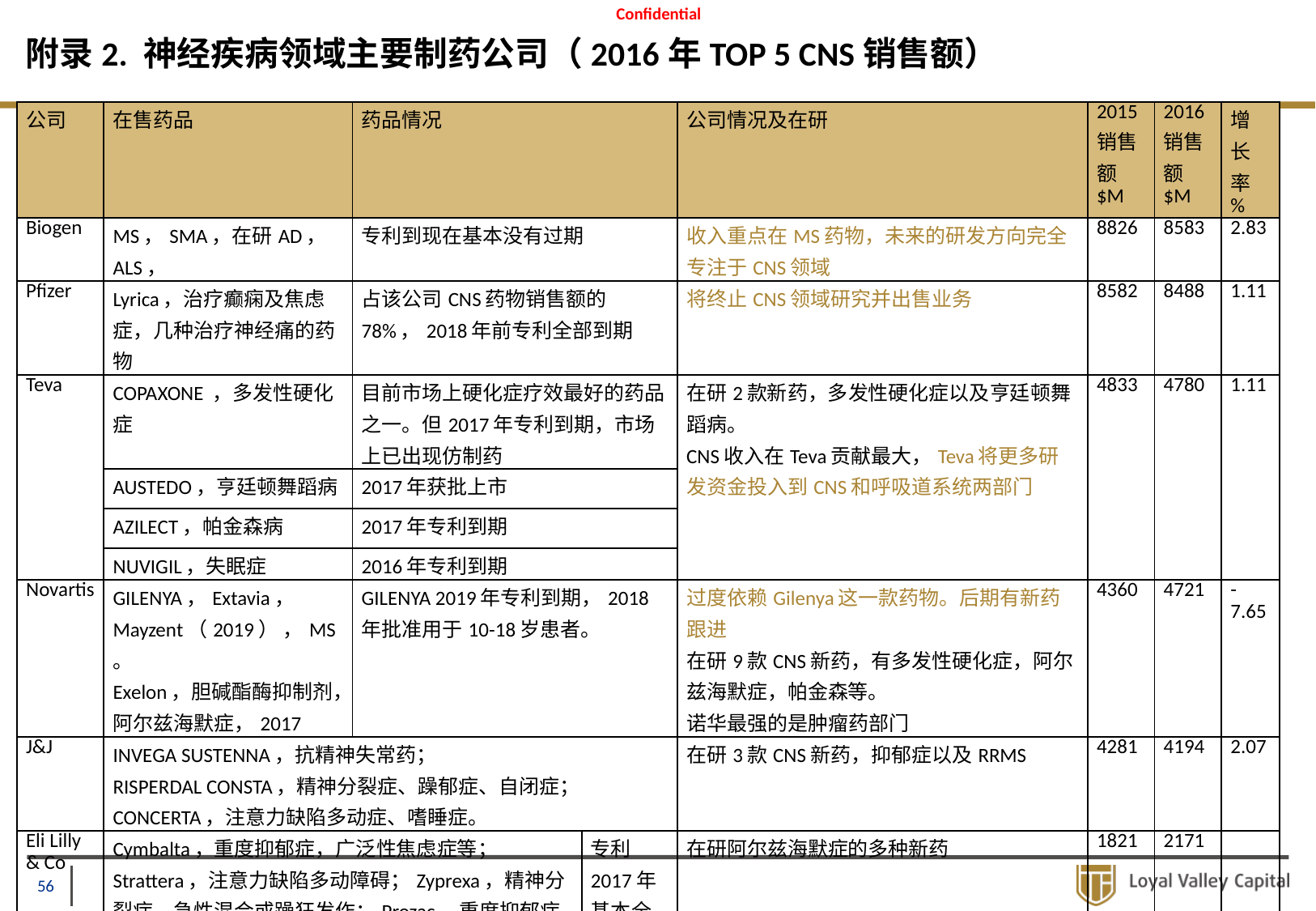

# 附录2. 神经疾病领域主要制药公司（2016年TOP 5 CNS销售额）
| 公司 | 在售药品 | 药品情况 |  |  | 公司情况及在研 | 2015销售额$M | 2016销售额$M | 增长率% |
| --- | --- | --- | --- | --- | --- | --- | --- | --- |
| Biogen | MS，SMA，在研AD，ALS， | 专利到现在基本没有过期 |  |  | 收入重点在MS药物，未来的研发方向完全专注于CNS领域 | 8826 | 8583 | 2.83 |
| Pfizer | Lyrica，治疗癫痫及焦虑症，几种治疗神经痛的药物 | 占该公司CNS药物销售额的78%，2018年前专利全部到期 |  |  | 将终止CNS领域研究并出售业务 | 8582 | 8488 | 1.11 |
| Teva | COPAXONE ，多发性硬化症 | 目前市场上硬化症疗效最好的药品之一。但2017年专利到期，市场上已出现仿制药 |  |  | 在研2款新药，多发性硬化症以及亨廷顿舞蹈病。 CNS收入在Teva贡献最大，Teva将更多研发资金投入到CNS和呼吸道系统两部门 | 4833 | 4780 | 1.11 |
|  | AUSTEDO，亨廷顿舞蹈病 | 2017年获批上市 |  |  |  |  |  |  |
|  | AZILECT，帕金森病 | 2017年专利到期 |  |  |  |  |  |  |
|  | NUVIGIL，失眠症 | 2016年专利到期 |  |  |  |  |  |  |
| Novartis | GILENYA，Extavia， Mayzent（2019） ，MS。 Exelon，胆碱酯酶抑制剂，阿尔兹海默症，2017 | GILENYA 2019年专利到期，2018年批准用于10-18岁患者。 |  |  | 过度依赖Gilenya这一款药物。后期有新药跟进 在研9款CNS新药，有多发性硬化症，阿尔兹海默症，帕金森等。 诺华最强的是肿瘤药部门 | 4360 | 4721 | -7.65 |
| J&J | INVEGA SUSTENNA，抗精神失常药； RISPERDAL CONSTA，精神分裂症、躁郁症、自闭症； CONCERTA，注意力缺陷多动症、嗜睡症。 |  |  |  | 在研3款CNS新药，抑郁症以及RRMS | 4281 | 4194 | 2.07 |
| Eli Lilly & Co | Cymbalta，重度抑郁症，广泛性焦虑症等； Strattera，注意力缺陷多动障碍；Zyprexa，精神分裂症，急性混合或躁狂发作；Prozac，重度抑郁症，强迫症等。Galcanezumab，丛集性头痛新药。 |  |  | 专利2017年基本全部到期 | 在研阿尔兹海默症的多种新药 | 1821 | 2171 |  |
| GSK | Horizant，带状疱疹后遗神经痛，腿动综合征 Lamictal ，癫痫 Amerge，Imitrex，偏头痛 |  | 癫痫和偏头痛药物专利过期。 |  | 基本撤掉CNS领域的管线 |  |  |  |